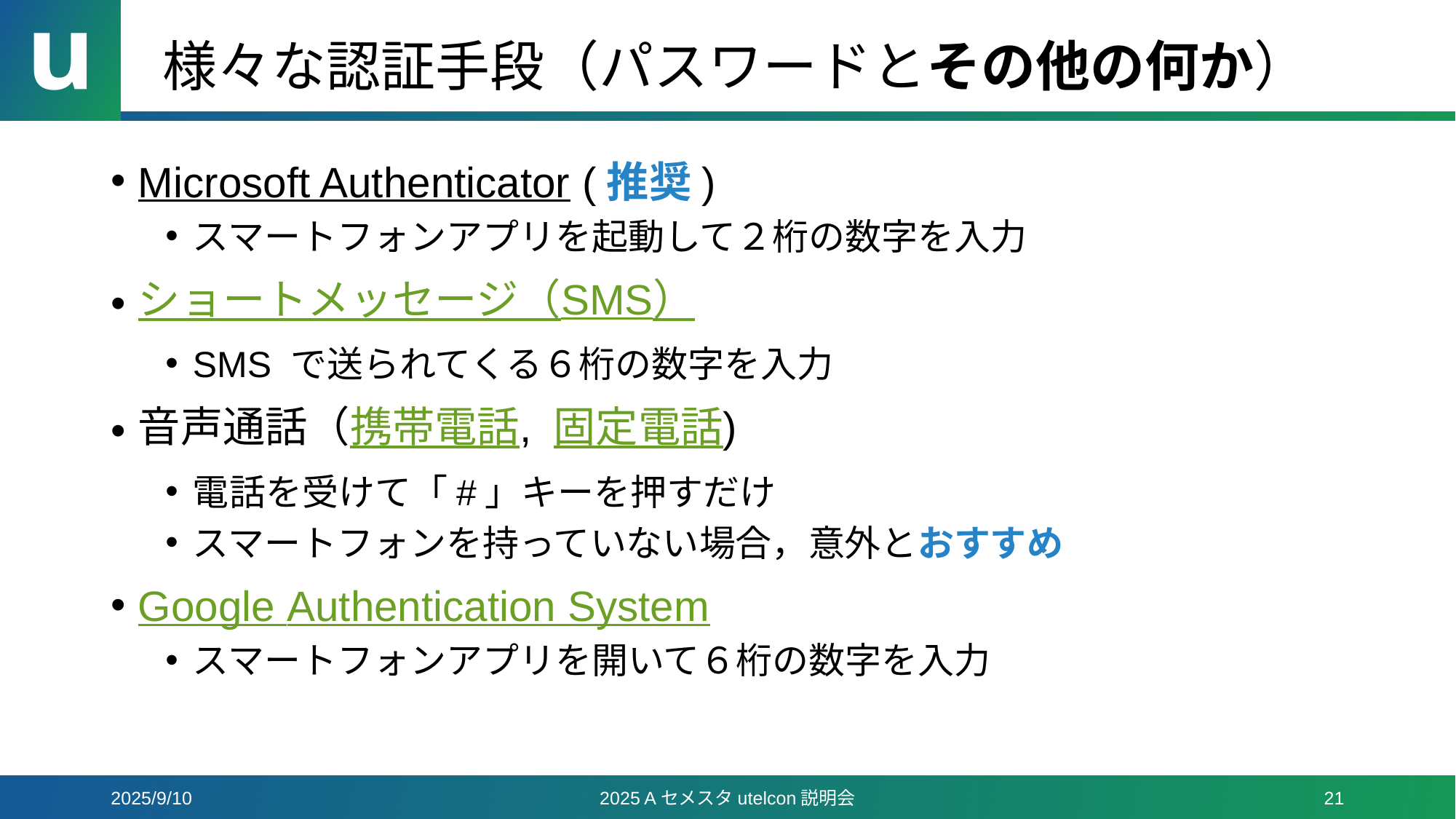

# 様々な認証手段（パスワードとその他の何か）
Microsoft Authenticator (推奨)
スマートフォンアプリを起動して２桁の数字を入力
ショートメッセージ（SMS）
SMS で送られてくる６桁の数字を入力
音声通話（携帯電話, 固定電話)
電話を受けて「#」キーを押すだけ
スマートフォンを持っていない場合，意外とおすすめ
Google Authentication System
スマートフォンアプリを開いて６桁の数字を入力
2025/9/10
2025 Aセメスタutelcon説明会
21